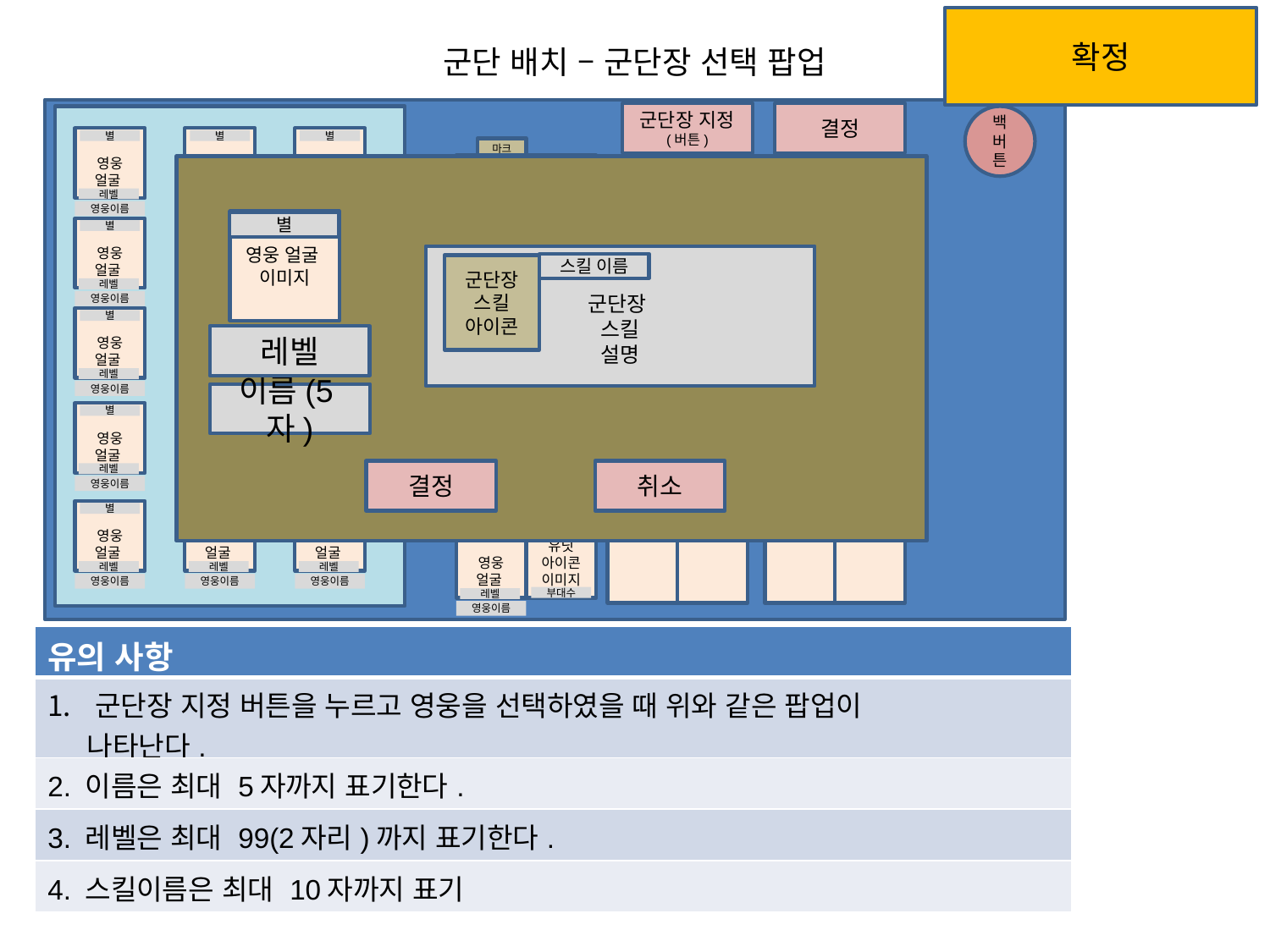

확정
군단 배치 – 군단장 선택 팝업

군단장 지정
(버튼)
결정

백버튼

영웅 얼굴
별
레벨
영웅이름

영웅 얼굴
별
레벨
영웅이름

영웅 얼굴
별
레벨
영웅이름

영웅 얼굴
별
레벨
영웅이름

영웅 얼굴
별
레벨
영웅이름

영웅 얼굴
별
레벨
영웅이름

영웅 얼굴
별
레벨
영웅이름

영웅 얼굴
별
레벨
영웅이름

영웅 얼굴
별
레벨
영웅이름

영웅 얼굴
별
레벨
영웅이름

영웅 얼굴
별
레벨
영웅이름

영웅 얼굴
별
레벨
영웅이름

영웅 얼굴
별
레벨
영웅이름

영웅 얼굴
별
레벨
영웅이름

영웅 얼굴
별
레벨
영웅이름
마크

영웅 얼굴
유닛 아이콘 이미지
별
부대수
레벨
영웅이름

영웅 얼굴
유닛 아이콘 이미지
별
부대수
레벨
영웅이름

영웅 얼굴
유닛 아이콘 이미지
별
부대수
레벨
영웅이름

영웅 얼굴
유닛 아이콘 이미지
별
부대수
레벨
영웅이름

영웅 얼굴
유닛 아이콘 이미지
별
부대수
레벨
영웅이름

영웅 얼굴
이미지
별

군단장
스킬
설명
스킬 이름
군단장
스킬
아이콘
레벨
이름(5자)
결정
취소
| 유의 사항 |
| --- |
| 군단장 지정 버튼을 누르고 영웅을 선택하였을 때 위와 같은 팝업이 나타난다. |
| 2. 이름은 최대 5자까지 표기한다. |
| 3. 레벨은 최대 99(2자리)까지 표기한다. |
| 4. 스킬이름은 최대 10자까지 표기 |